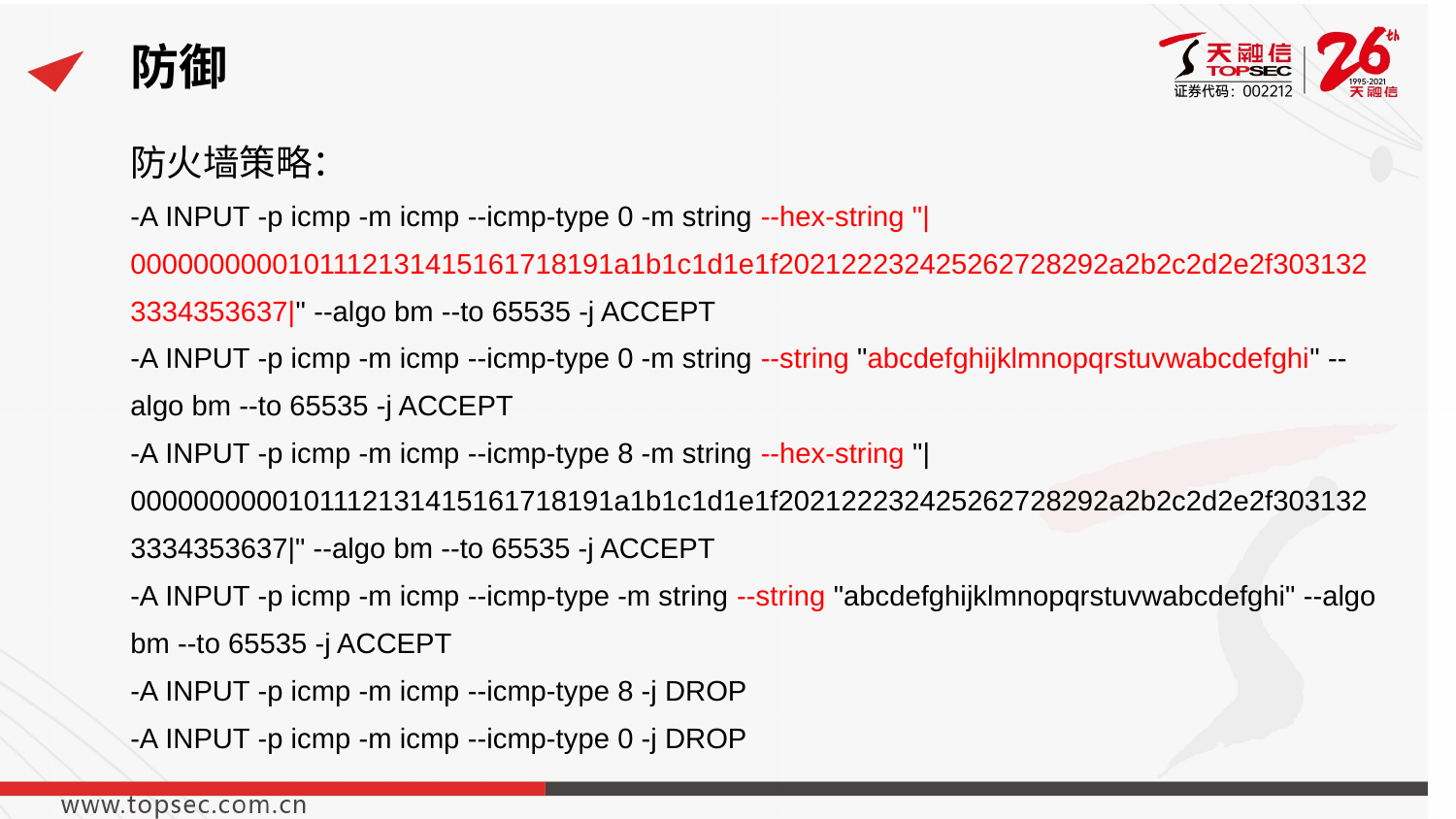

# 防御
防火墙策略：
-A INPUT -p icmp -m icmp --icmp-type 0 -m string --hex-string "|0000000000101112131415161718191a1b1c1d1e1f202122232425262728292a2b2c2d2e2f3031323334353637|" --algo bm --to 65535 -j ACCEPT
-A INPUT -p icmp -m icmp --icmp-type 0 -m string --string "abcdefghijklmnopqrstuvwabcdefghi" --algo bm --to 65535 -j ACCEPT
-A INPUT -p icmp -m icmp --icmp-type 8 -m string --hex-string "|0000000000101112131415161718191a1b1c1d1e1f202122232425262728292a2b2c2d2e2f3031323334353637|" --algo bm --to 65535 -j ACCEPT
-A INPUT -p icmp -m icmp --icmp-type -m string --string "abcdefghijklmnopqrstuvwabcdefghi" --algo bm --to 65535 -j ACCEPT
-A INPUT -p icmp -m icmp --icmp-type 8 -j DROP
-A INPUT -p icmp -m icmp --icmp-type 0 -j DROP